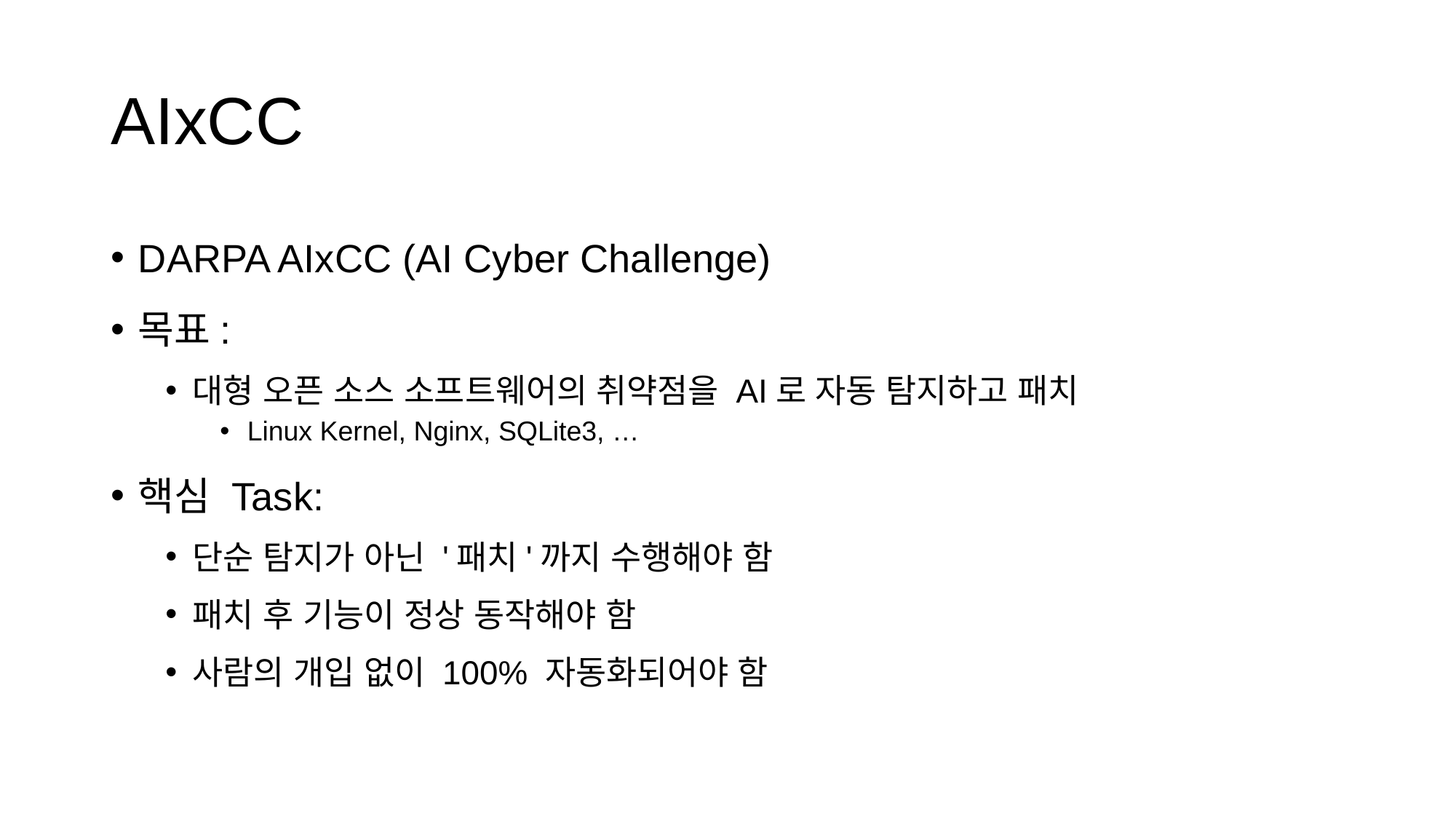

# AIxCC
DARPA AIxCC (AI Cyber Challenge)
목표:
대형 오픈 소스 소프트웨어의 취약점을 AI로 자동 탐지하고 패치
Linux Kernel, Nginx, SQLite3, …
핵심 Task:
단순 탐지가 아닌 '패치'까지 수행해야 함
패치 후 기능이 정상 동작해야 함
사람의 개입 없이 100% 자동화되어야 함